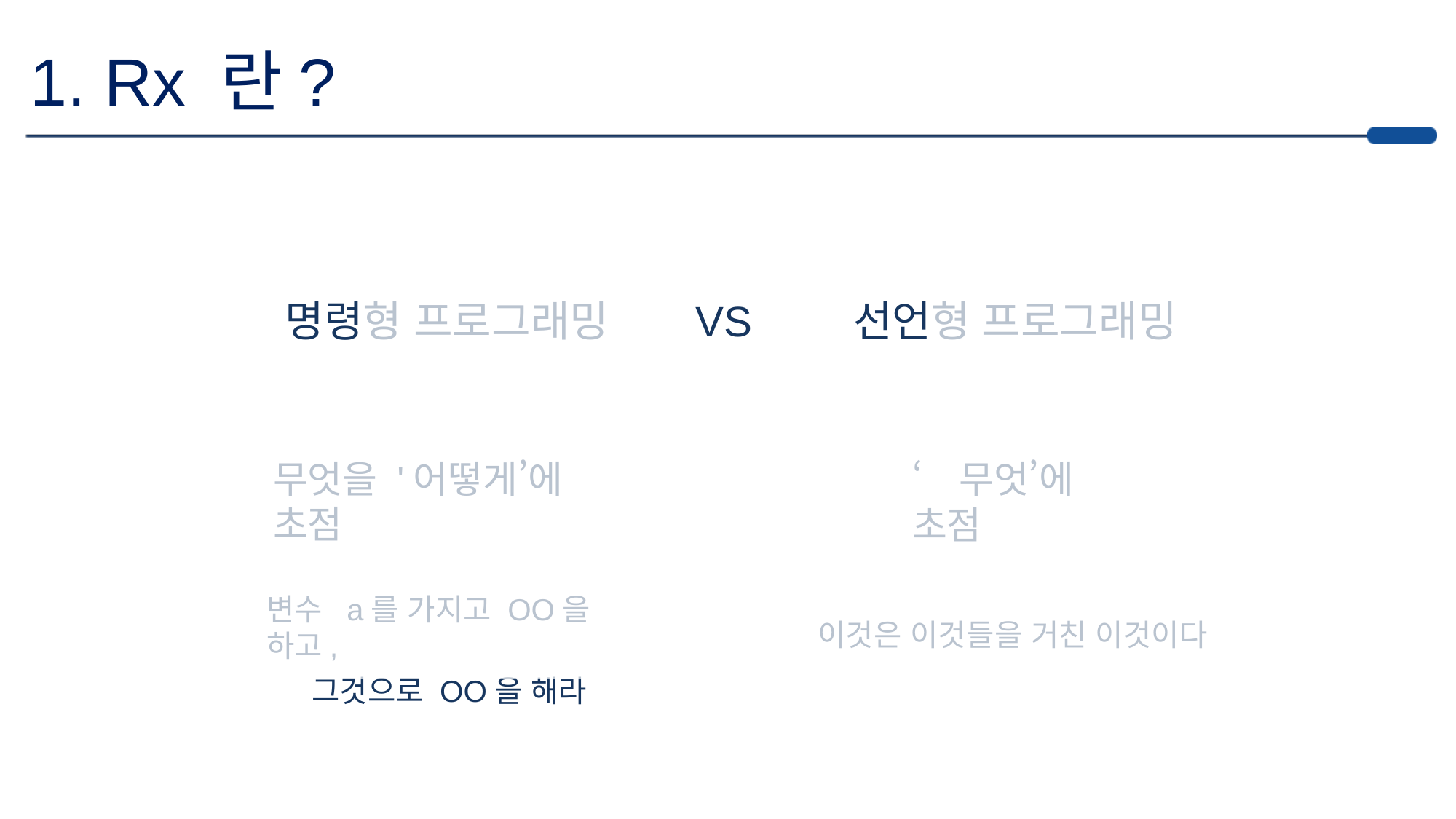

1. Rx 란?
명령형 프로그래밍

VS
선언형 프로그래밍

무엇을 '어떻게’에 초점
‘무엇’에 초점
변수  a를 가지고 OO을 하고,
그것으로 OO을 해라
이것은 이것들을 거친 이것이다